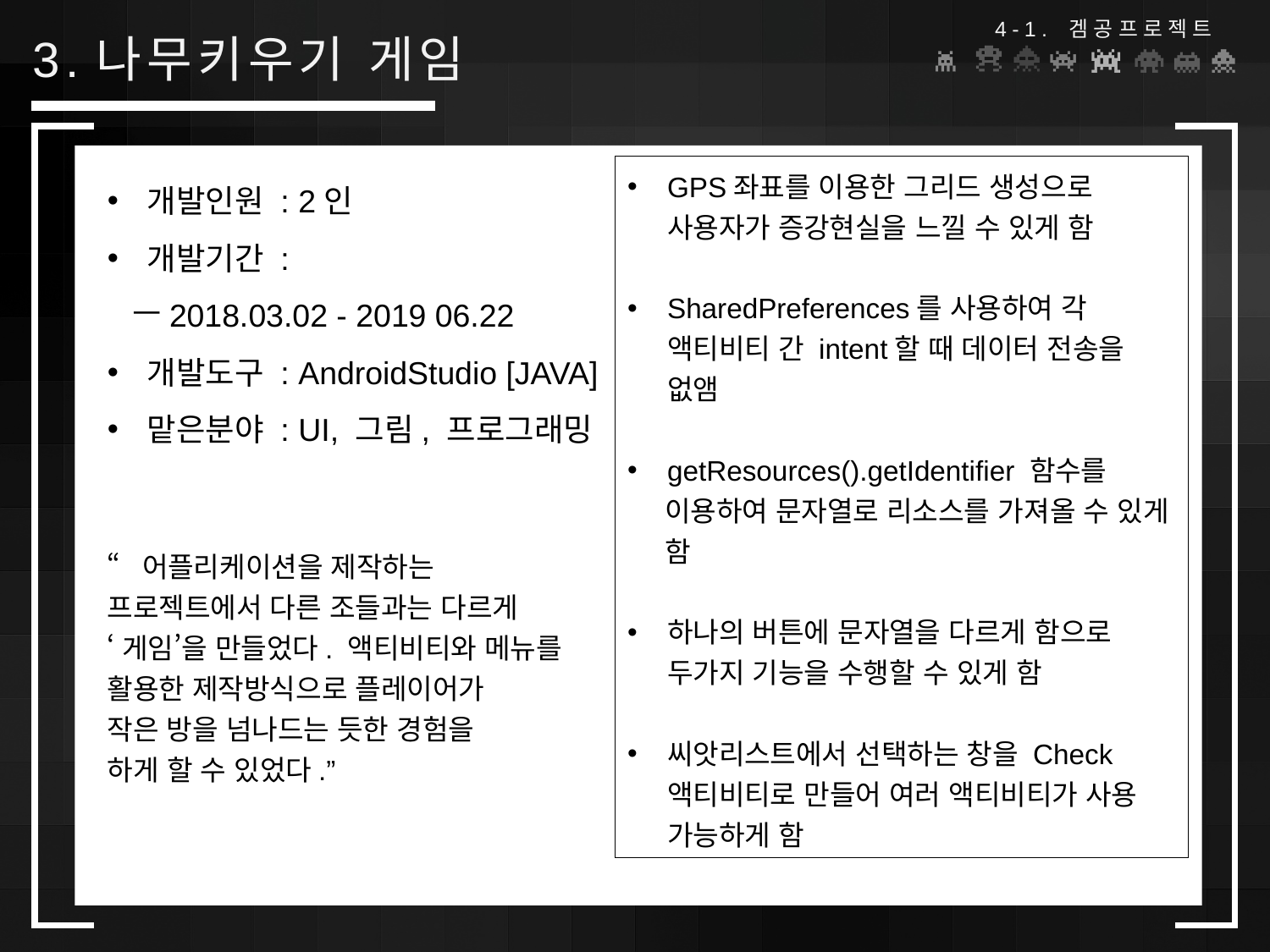

4-1. 겜공프로젝트
# 3.나무키우기 게임

개발인원 : 2인
개발기간 :
2018.03.02 - 2019 06.22
개발도구 : AndroidStudio [JAVA]
맡은분야 : UI, 그림, 프로그래밍
GPS좌표를 이용한 그리드 생성으로 사용자가 증강현실을 느낄 수 있게 함

SharedPreferences를 사용하여 각 액티비티 간 intent할 때 데이터 전송을 없앰

getResources().getIdentifier 함수를
이용하여 문자열로 리소스를 가져올 수 있게 함

하나의 버튼에 문자열을 다르게 함으로 두가지 기능을 수행할 수 있게 함

씨앗리스트에서 선택하는 창을 Check액티비티로 만들어 여러 액티비티가 사용 가능하게 함
“어플리케이션을 제작하는
프로젝트에서 다른 조들과는 다르게
‘게임’을 만들었다. 액티비티와 메뉴를
활용한 제작방식으로 플레이어가
작은 방을 넘나드는 듯한 경험을
하게 할 수 있었다.”